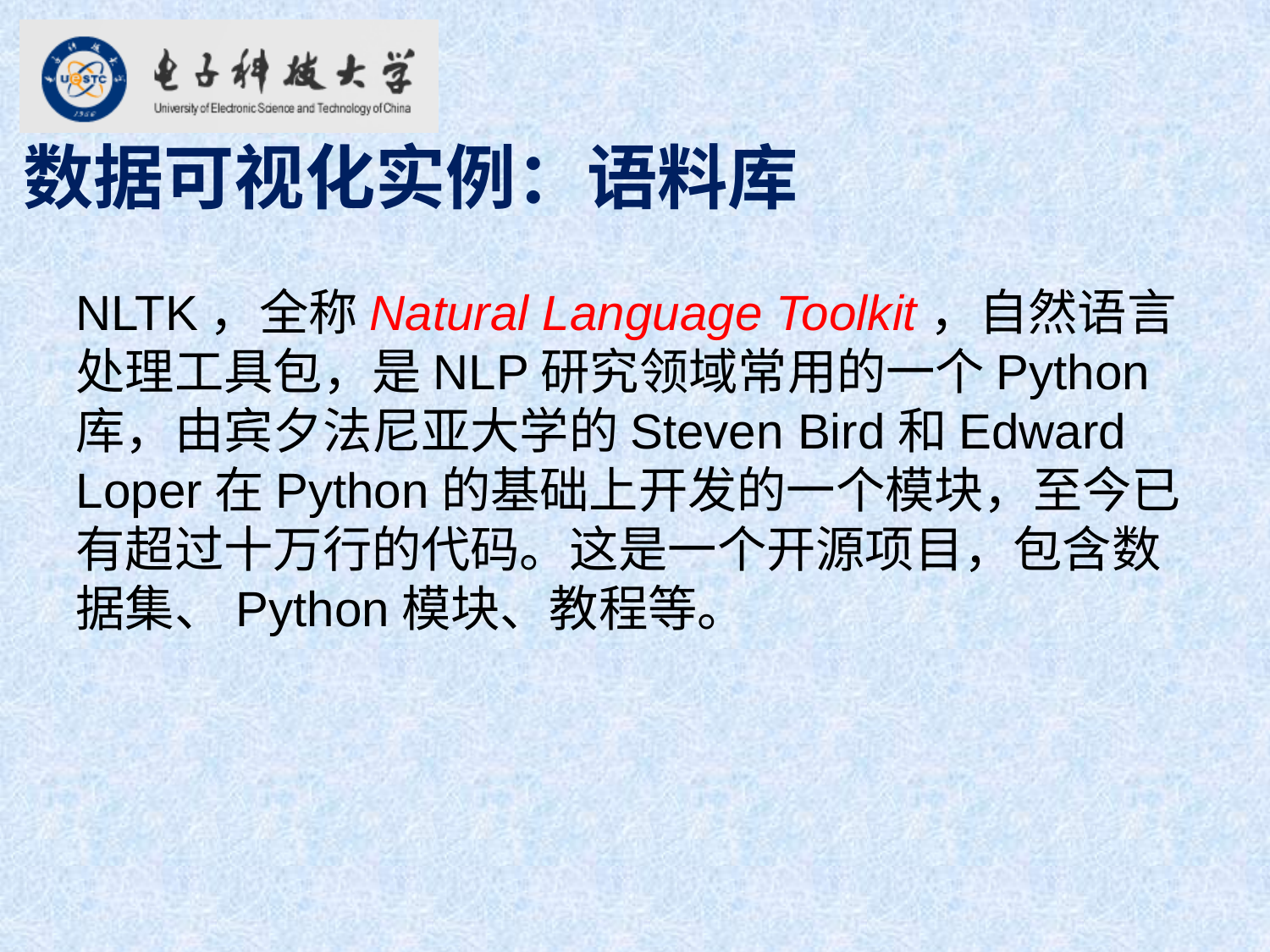

数据可视化实例：语料库

NLTK，全称Natural Language Toolkit，自然语言处理工具包，是NLP研究领域常用的一个Python库，由宾夕法尼亚大学的Steven Bird和Edward Loper在Python的基础上开发的一个模块，至今已有超过十万行的代码。这是一个开源项目，包含数据集、Python模块、教程等。